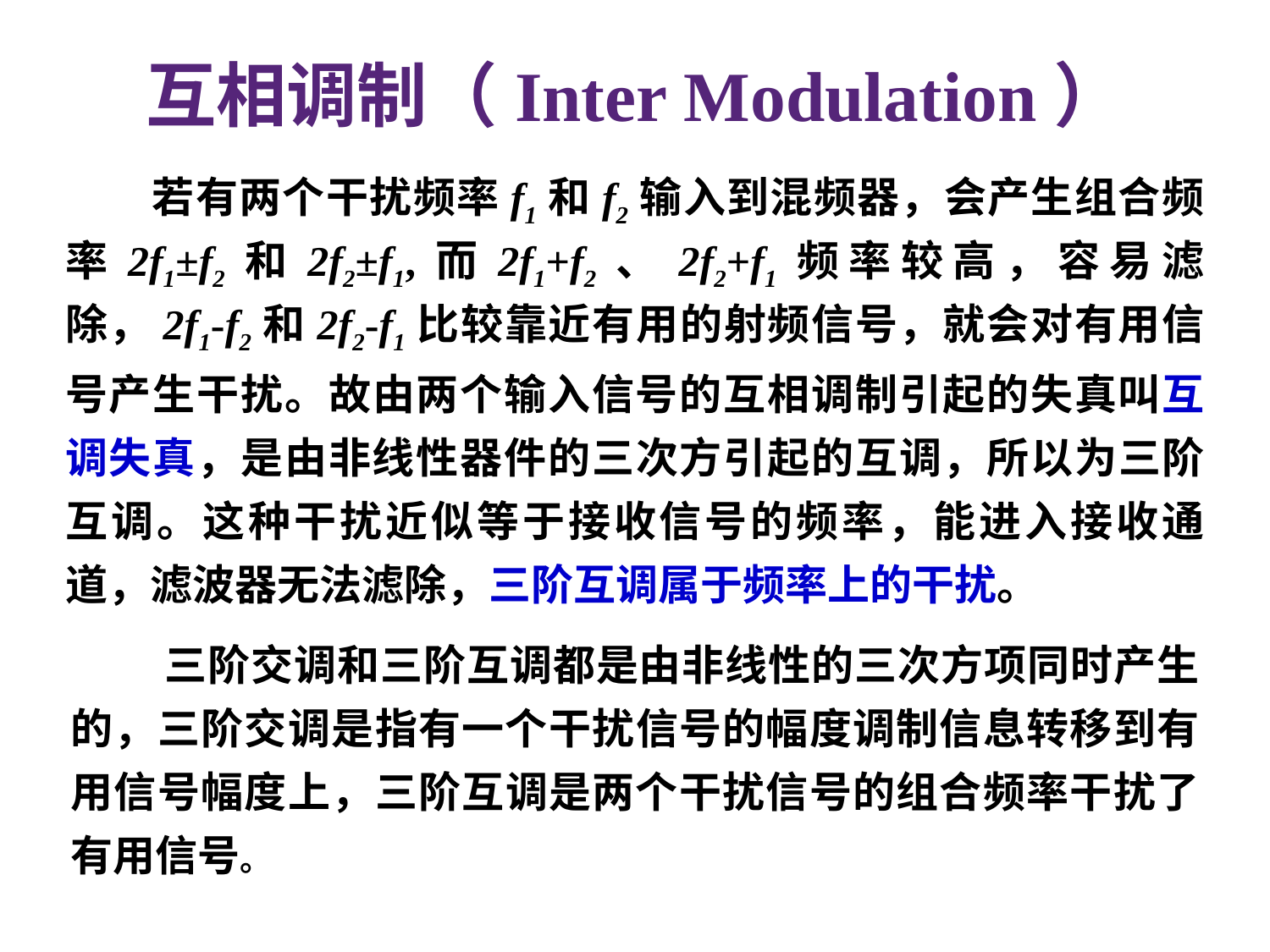

# 互相调制（Inter Modulation）
       若有两个干扰频率f1和f2输入到混频器，会产生组合频率2f1±f2和2f2±f1,而2f1+f2、2f2+f1频率较高，容易滤除，2f1-f2和2f2-f1比较靠近有用的射频信号，就会对有用信号产生干扰。故由两个输入信号的互相调制引起的失真叫互调失真，是由非线性器件的三次方引起的互调，所以为三阶互调。这种干扰近似等于接收信号的频率，能进入接收通道，滤波器无法滤除，三阶互调属于频率上的干扰。
        三阶交调和三阶互调都是由非线性的三次方项同时产生的，三阶交调是指有一个干扰信号的幅度调制信息转移到有用信号幅度上，三阶互调是两个干扰信号的组合频率干扰了有用信号。